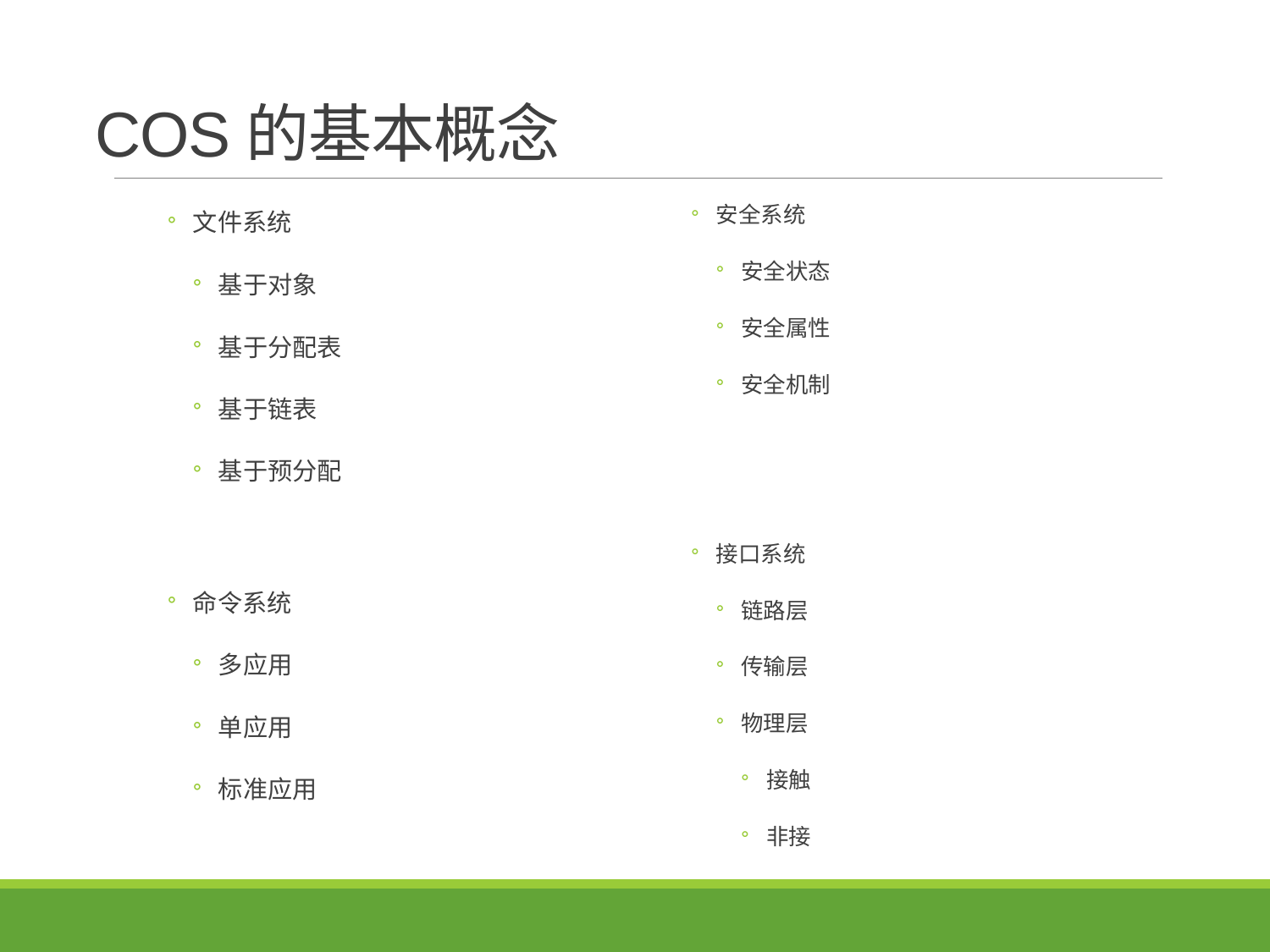

# COS的基本概念
安全系统
安全状态
安全属性
安全机制

接口系统
链路层
传输层
物理层
接触
非接
文件系统
基于对象
基于分配表
基于链表
基于预分配

命令系统
多应用
单应用
标准应用